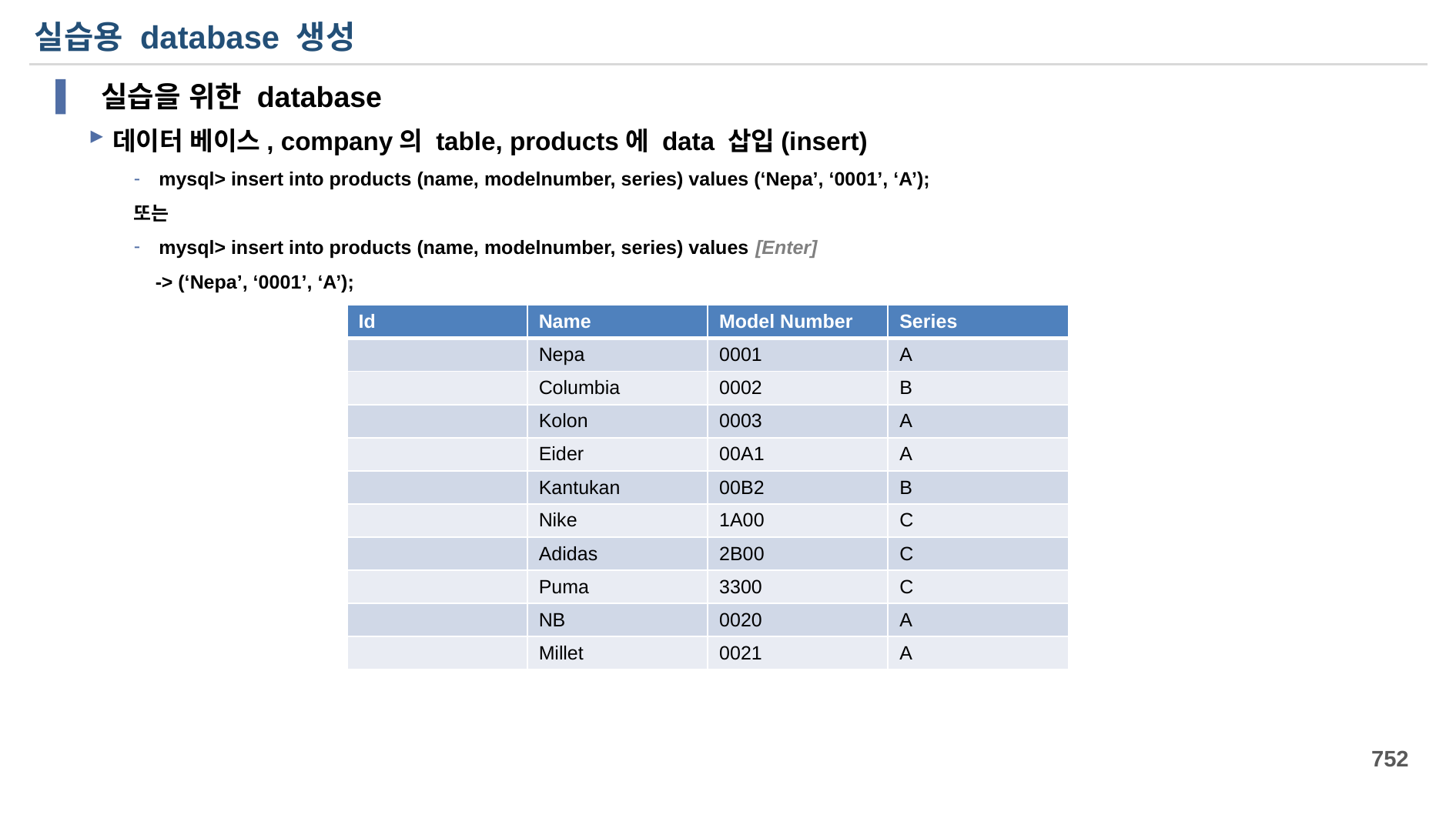

# 실습용 database 생성
 실습을 위한 database
데이터 베이스, company의 table, products에 data 삽입(insert)
mysql> insert into products (name, modelnumber, series) values (‘Nepa’, ‘0001’, ‘A’);
또는
mysql> insert into products (name, modelnumber, series) values [Enter]
    -> (‘Nepa’, ‘0001’, ‘A’);

| Id | Name | Model Number | Series |
| --- | --- | --- | --- |
|  | Nepa | 0001 | A |
|  | Columbia | 0002 | B |
|  | Kolon | 0003 | A |
|  | Eider | 00A1 | A |
|  | Kantukan | 00B2 | B |
|  | Nike | 1A00 | C |
|  | Adidas | 2B00 | C |
|  | Puma | 3300 | C |
|  | NB | 0020 | A |
|  | Millet | 0021 | A |
752